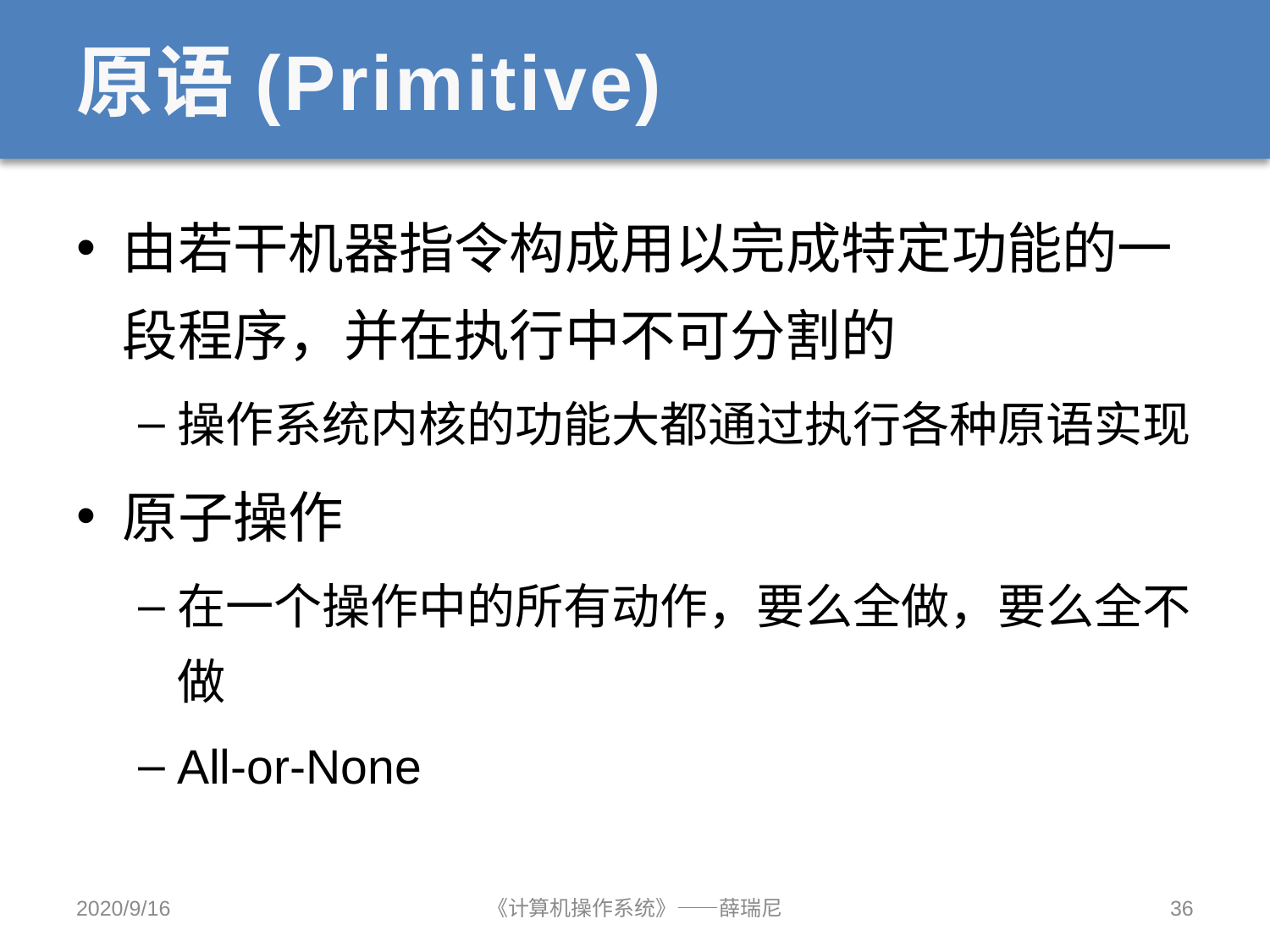

# 原语(Primitive)
由若干机器指令构成用以完成特定功能的一段程序，并在执行中不可分割的
操作系统内核的功能大都通过执行各种原语实现
原子操作
在一个操作中的所有动作，要么全做，要么全不做
All-or-None

2020/9/16
《计算机操作系统》——薛瑞尼
36